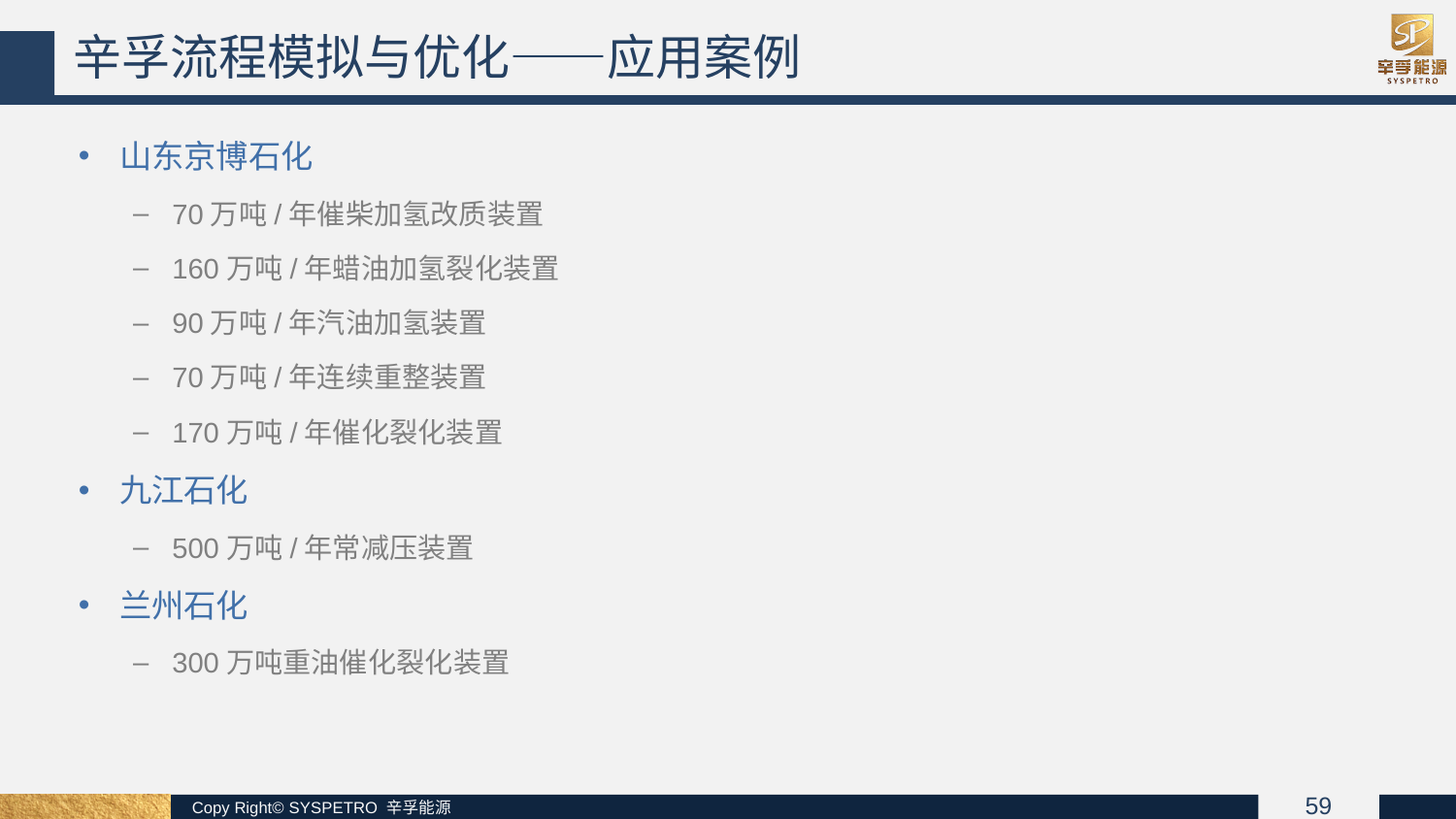

辛孚流程模拟与优化——应用案例
山东京博石化
70万吨/年催柴加氢改质装置
160万吨/年蜡油加氢裂化装置
90万吨/年汽油加氢装置
70万吨/年连续重整装置
170万吨/年催化裂化装置
九江石化
500万吨/年常减压装置
兰州石化
300万吨重油催化裂化装置